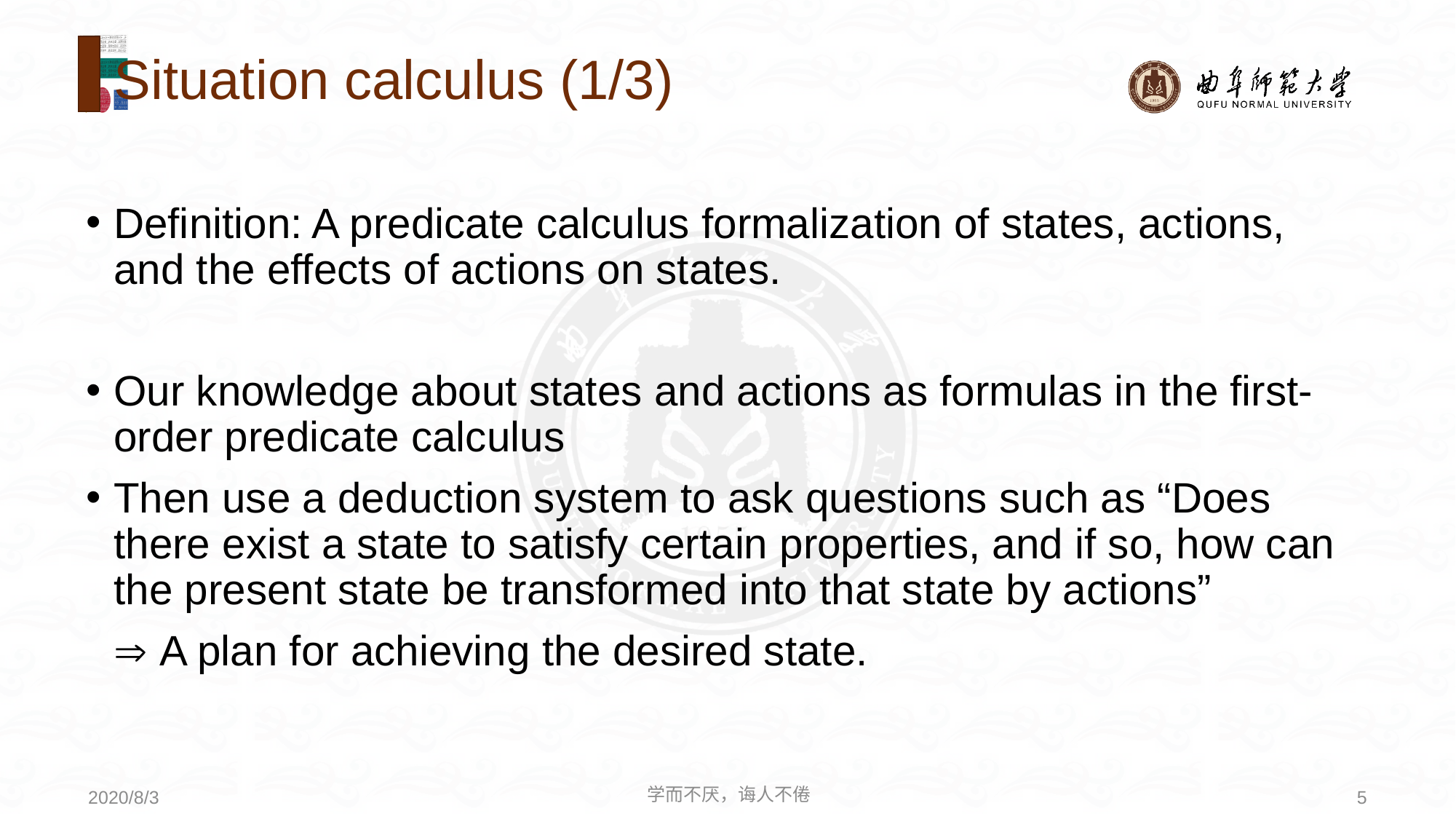

# Situation calculus (1/3)
Definition: A predicate calculus formalization of states, actions, and the effects of actions on states.

Our knowledge about states and actions as formulas in the first-order predicate calculus
Then use a deduction system to ask questions such as “Does there exist a state to satisfy certain properties, and if so, how can the present state be transformed into that state by actions”
	⇒ A plan for achieving the desired state.
学而不厌，诲人不倦
5
2020/8/3